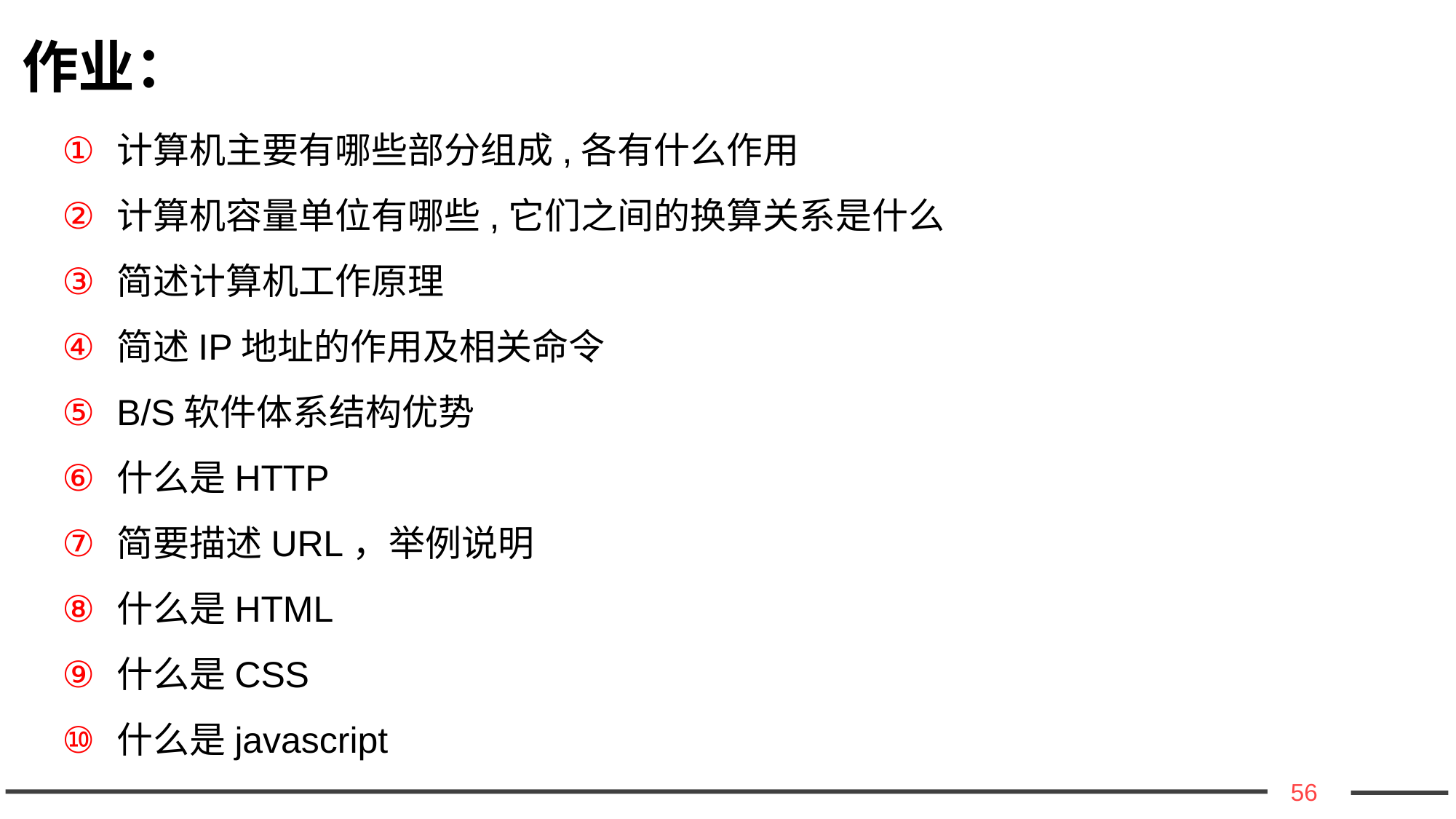

作业：
计算机主要有哪些部分组成,各有什么作用
计算机容量单位有哪些,它们之间的换算关系是什么
简述计算机工作原理
简述IP地址的作用及相关命令
B/S软件体系结构优势
什么是HTTP
简要描述URL，举例说明
什么是HTML
什么是CSS
什么是javascript